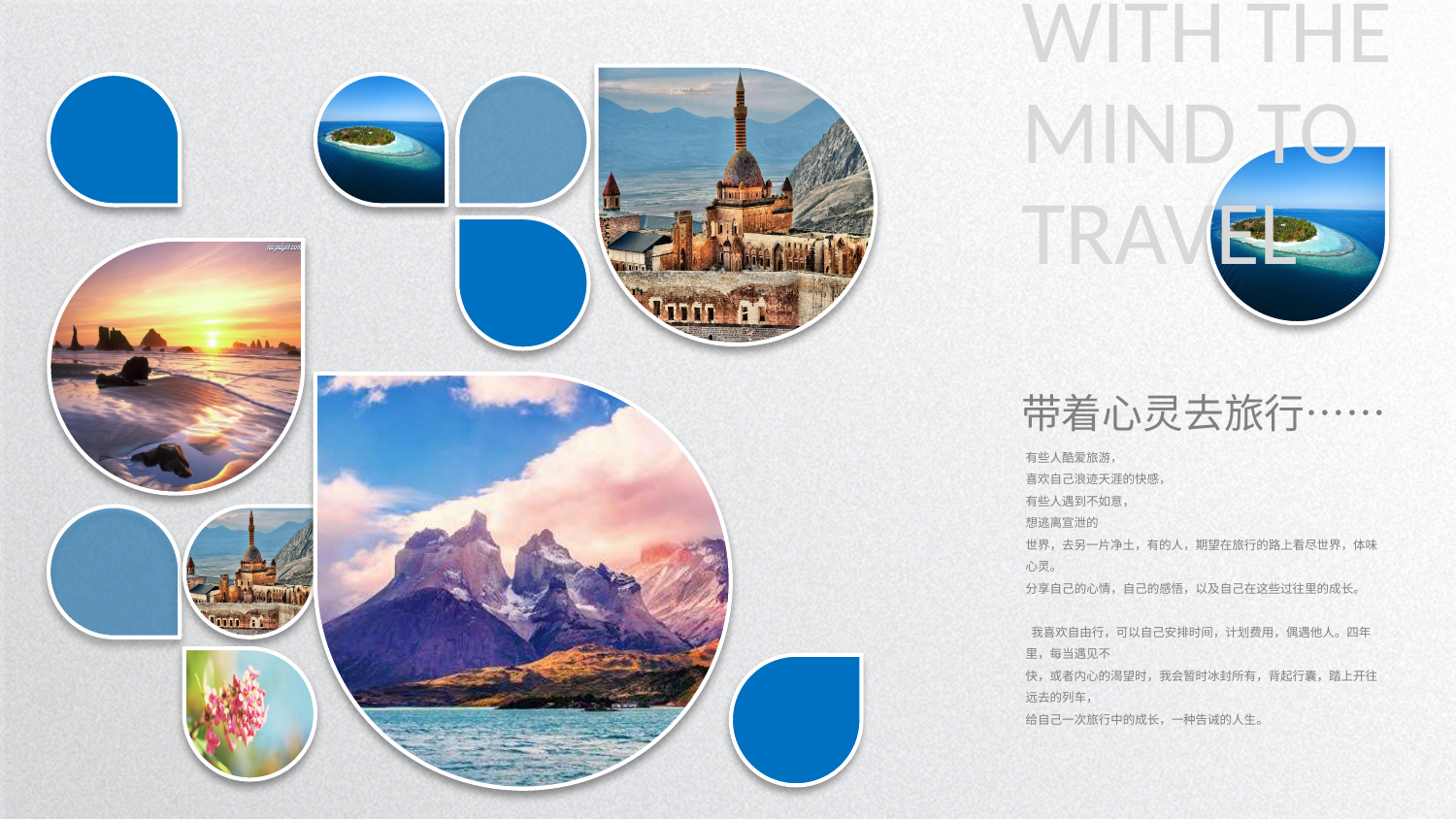

WITH THE MIND TO TRAVEL

带着心灵去旅行……

有些人酷爱旅游，
喜欢自己浪迹天涯的快感，
有些人遇到不如意，
想逃离宣泄的
世界，去另一片净土，有的人，期望在旅行的路上看尽世界，体味心灵。
分享自己的心情，自己的感悟，以及自己在这些过往里的成长。

 我喜欢自由行，可以自己安排时间，计划费用，偶遇他人。四年里，每当遇见不
快，或者内心的渴望时，我会暂时冰封所有，背起行囊，踏上开往远去的列车，
给自己一次旅行中的成长，一种告诫的人生。